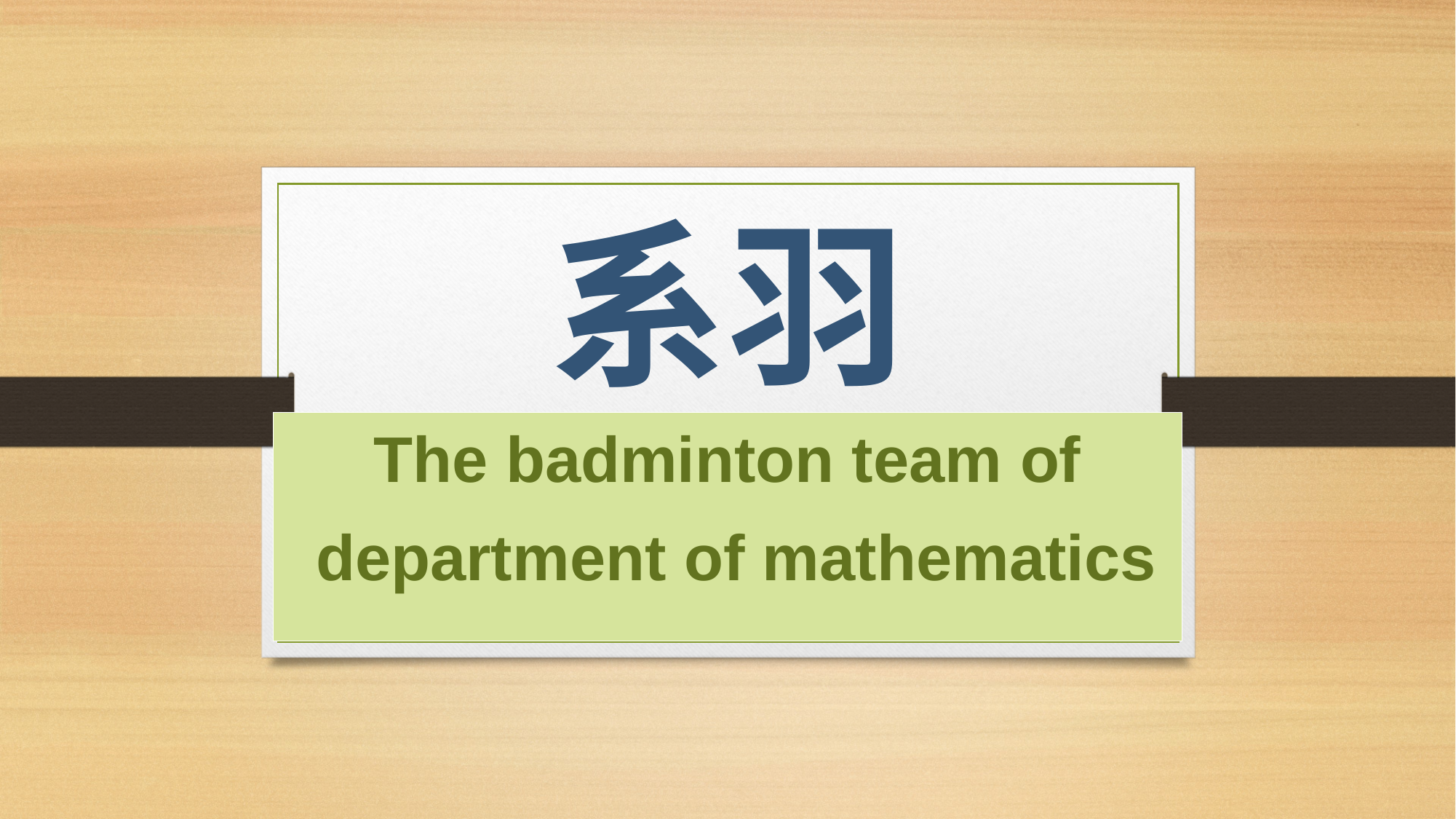

# 系羽
The badminton team of
 department of mathematics